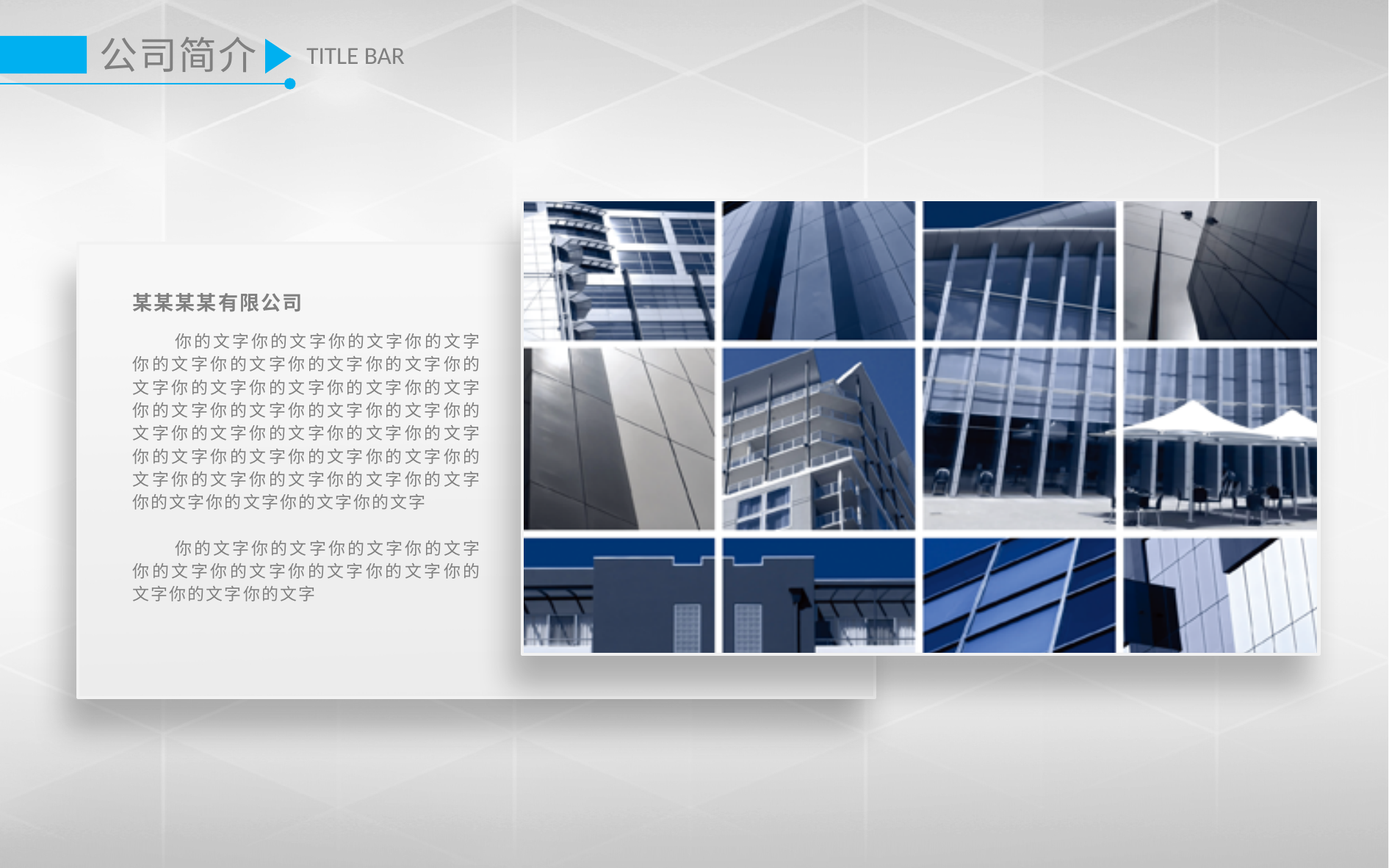

公司简介
TITLE BAR

某某某某有限公司
      你的文字你的文字你的文字你的文字你的文字你的文字你的文字你的文字你的文字你的文字你的文字你的文字你的文字你的文字你的文字你的文字你的文字你的文字你的文字你的文字你的文字你的文字你的文字你的文字你的文字你的文字你的文字你的文字你的文字你的文字你的文字你的文字你的文字你的文字你的文字

      你的文字你的文字你的文字你的文字你的文字你的文字你的文字你的文字你的文字你的文字你的文字